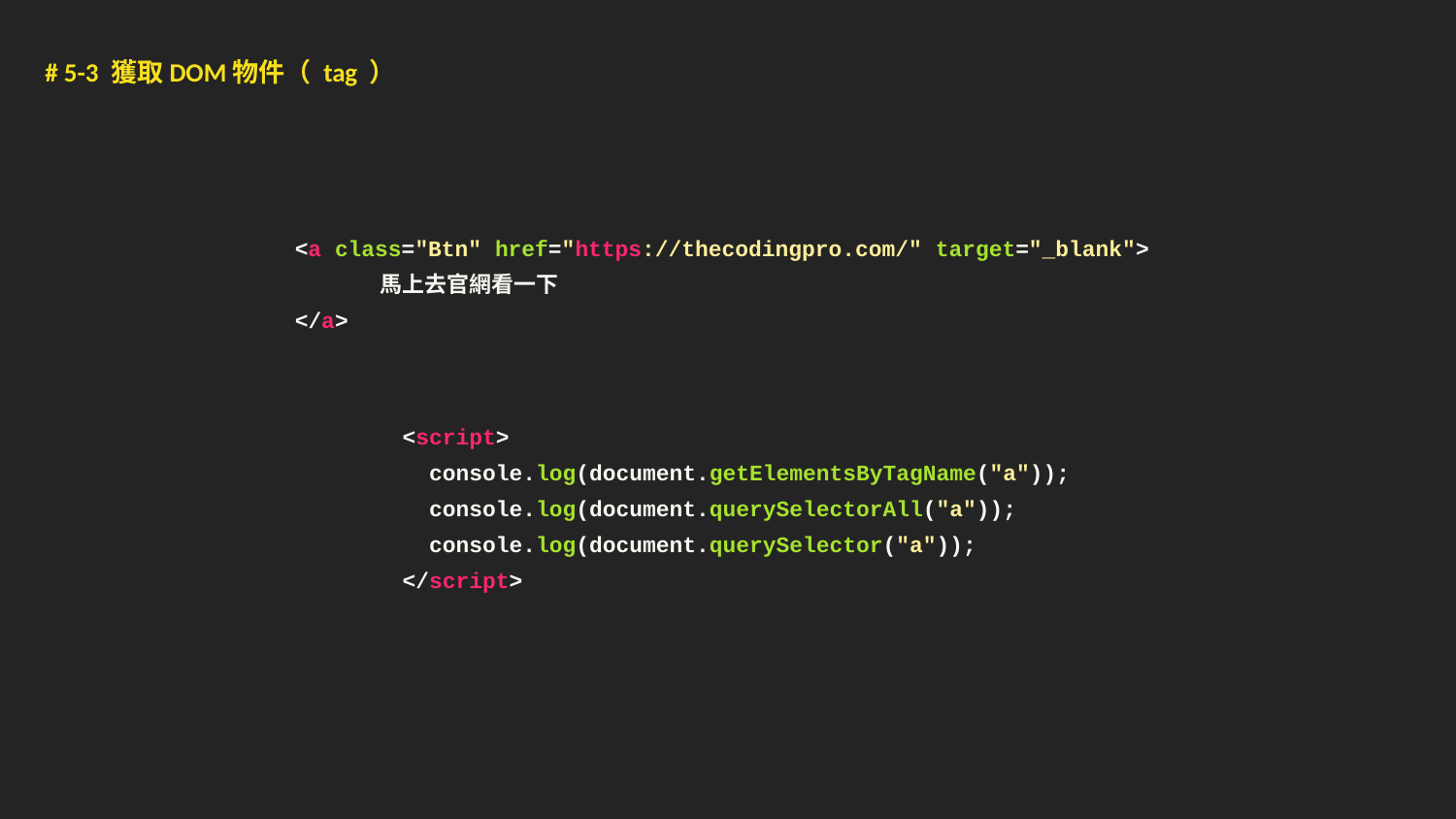

# 5-3 獲取DOM物件（ tag ）
<a class="Btn" href="https://thecodingpro.com/" target="_blank">
      馬上去官網看一下
</a>
    <script>
      console.log(document.getElementsByTagName("a"));
      console.log(document.querySelectorAll("a"));
      console.log(document.querySelector("a"));
    </script>